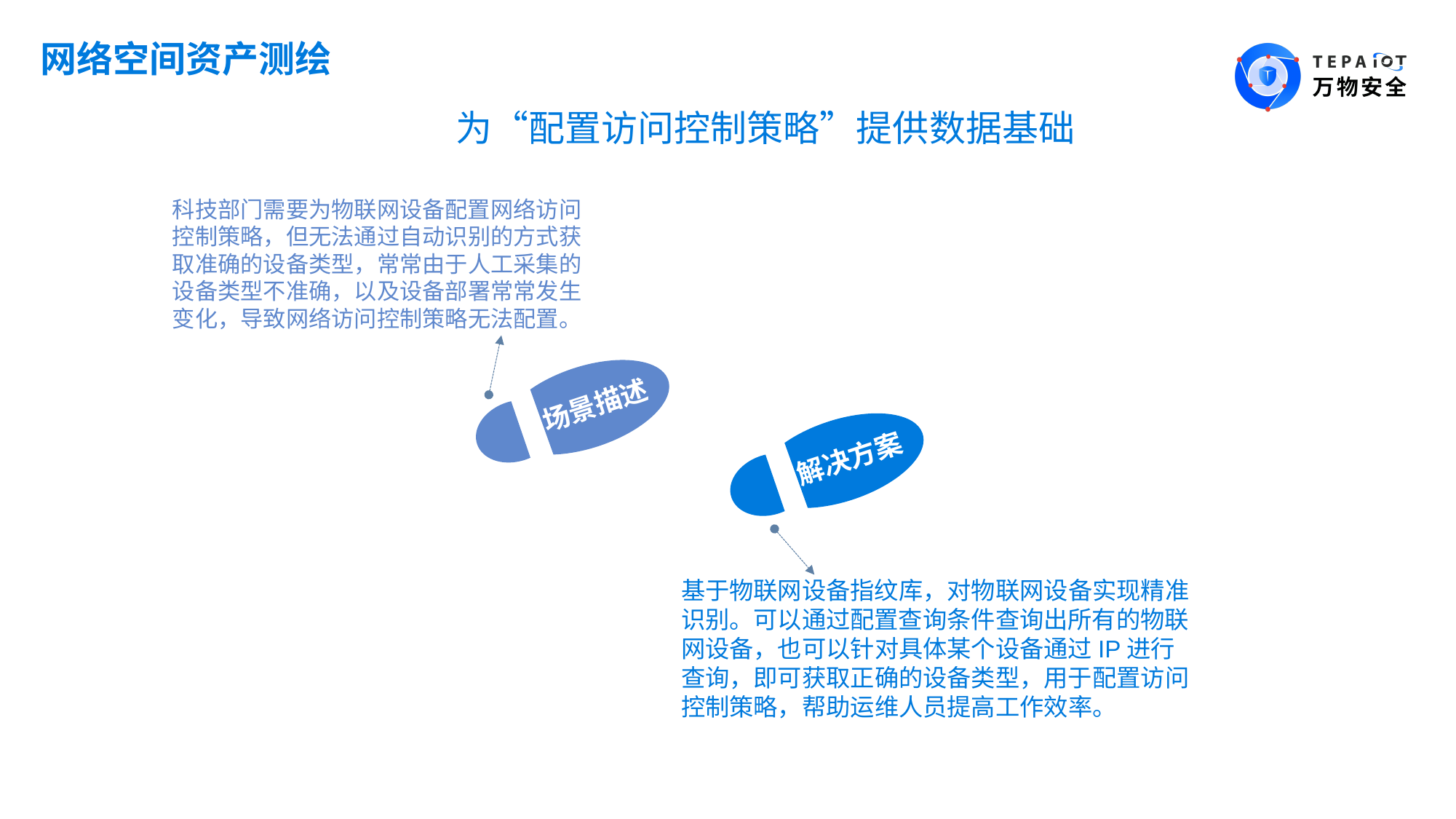

网络空间资产测绘
为“配置访问控制策略”提供数据基础
科技部门需要为物联网设备配置网络访问控制策略，但无法通过自动识别的方式获取准确的设备类型，常常由于人工采集的设备类型不准确，以及设备部署常常发生变化，导致网络访问控制策略无法配置。
场景描述
解决方案
基于物联网设备指纹库，对物联网设备实现精准识别。可以通过配置查询条件查询出所有的物联网设备，也可以针对具体某个设备通过IP进行查询，即可获取正确的设备类型，用于配置访问控制策略，帮助运维人员提高工作效率。